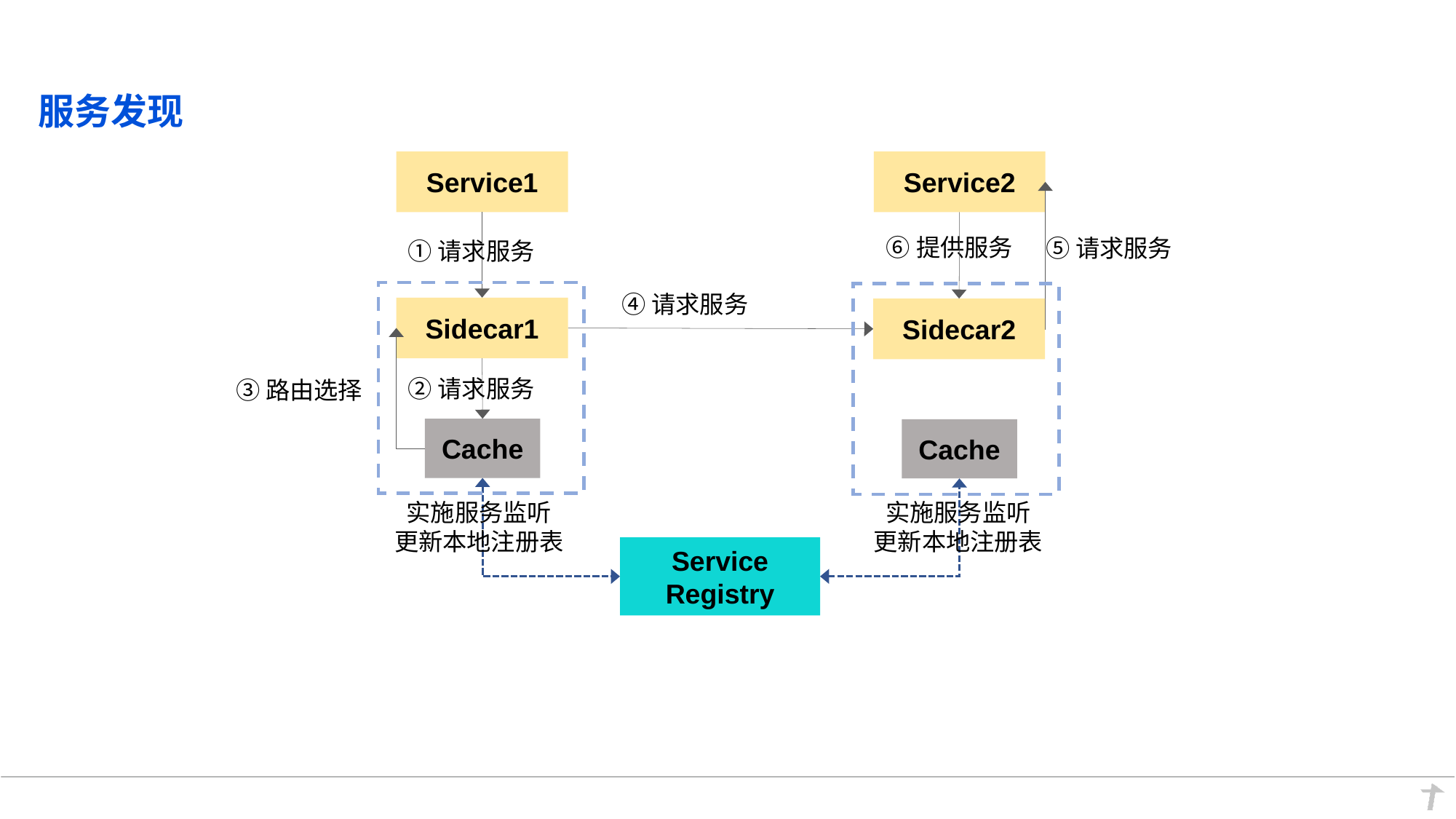

服务发现
Service1
Service2
⑥提供服务
⑤请求服务
①请求服务

④请求服务
Sidecar1
Sidecar2
②请求服务
③路由选择
Cache
Cache
实施服务监听
更新本地注册表
实施服务监听
更新本地注册表
Service
Registry